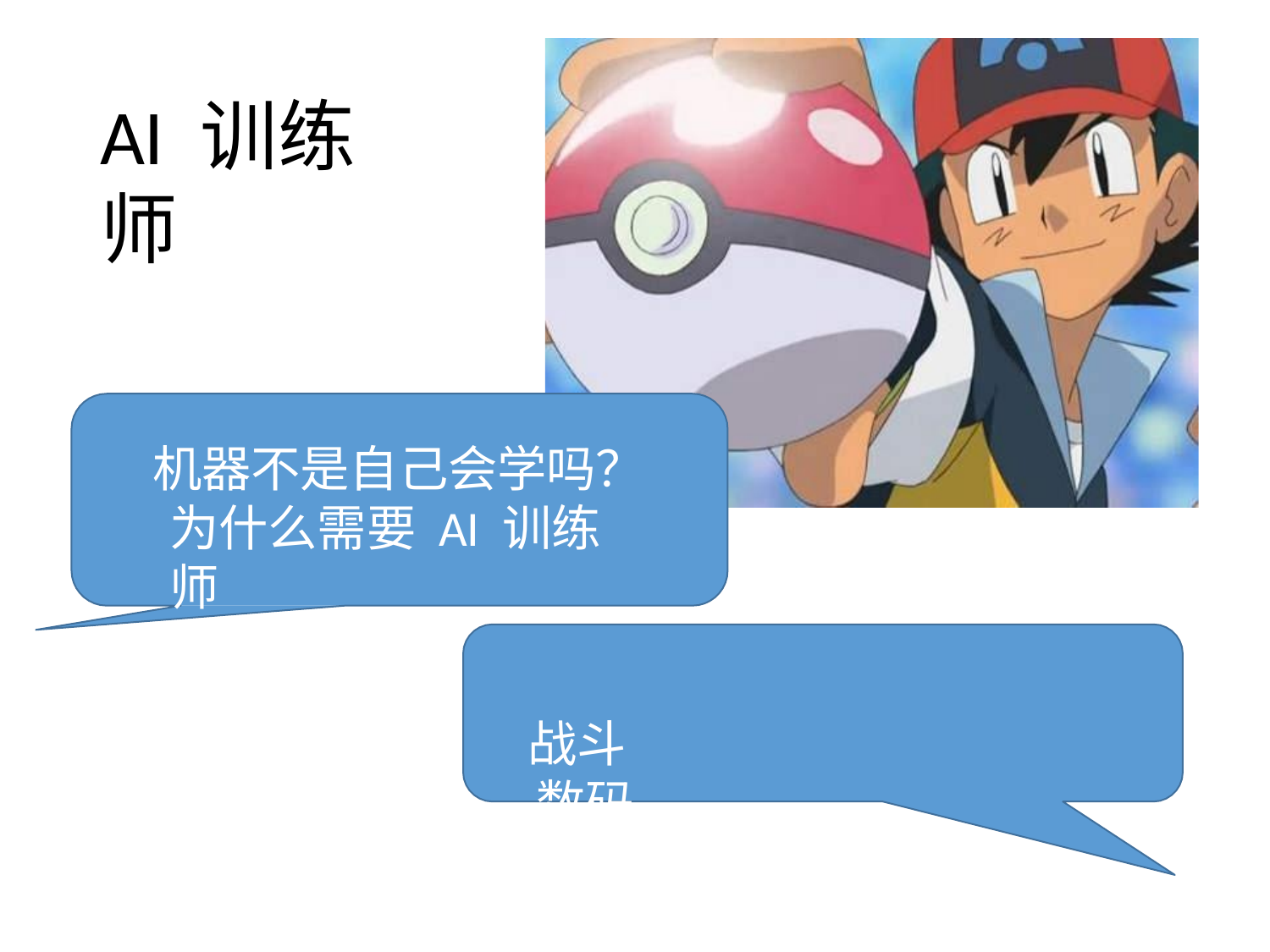

# AI 训练师

机器不是自己会学吗？ 为什么需要 AI 训练师

战斗数码宝贝在打，
为什么需要数码宝贝训练师？